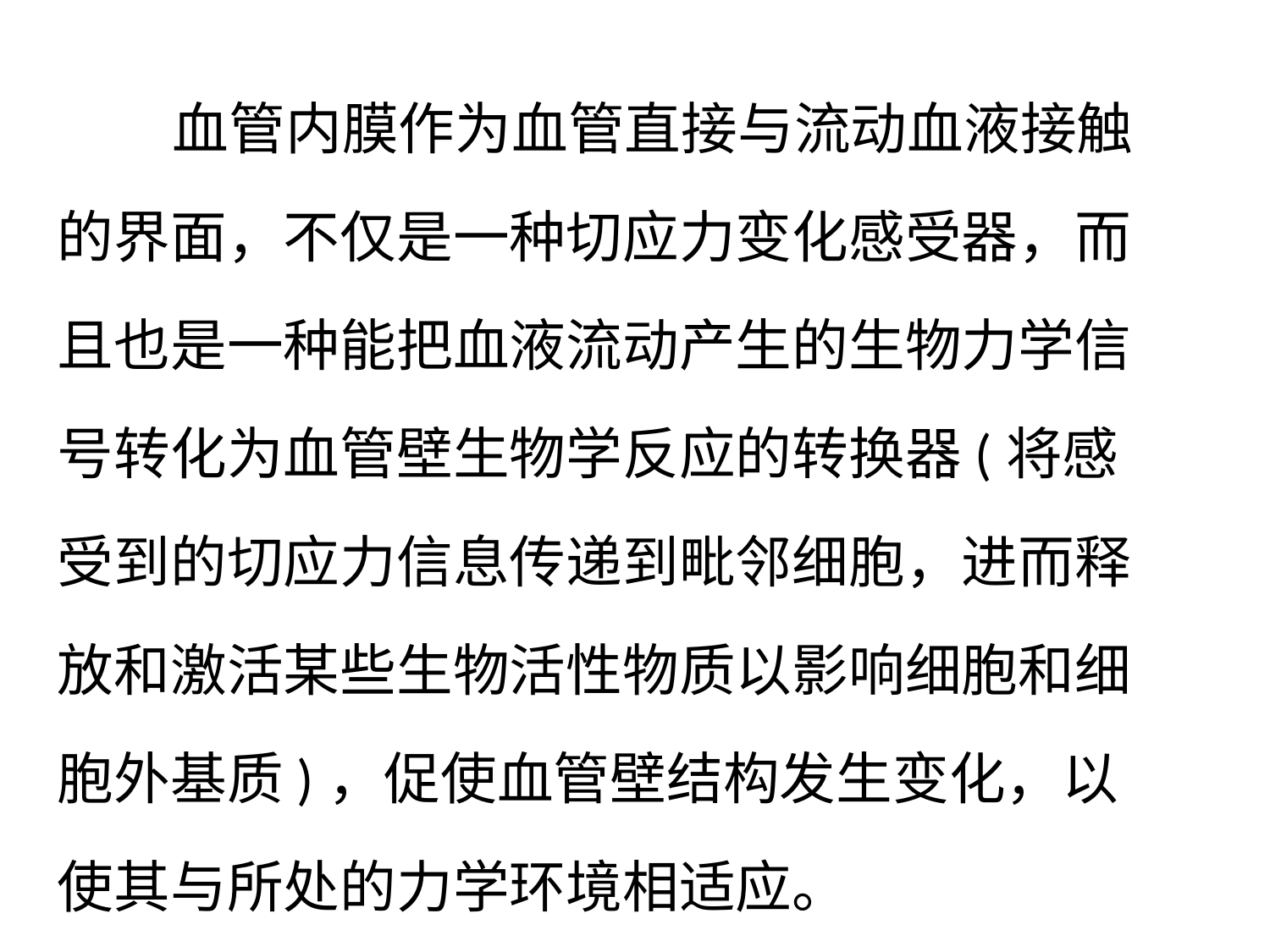

血管内膜作为血管直接与流动血液接触的界面，不仅是一种切应力变化感受器，而且也是一种能把血液流动产生的生物力学信号转化为血管壁生物学反应的转换器(将感受到的切应力信息传递到毗邻细胞，进而释放和激活某些生物活性物质以影响细胞和细胞外基质)，促使血管壁结构发生变化，以使其与所处的力学环境相适应。